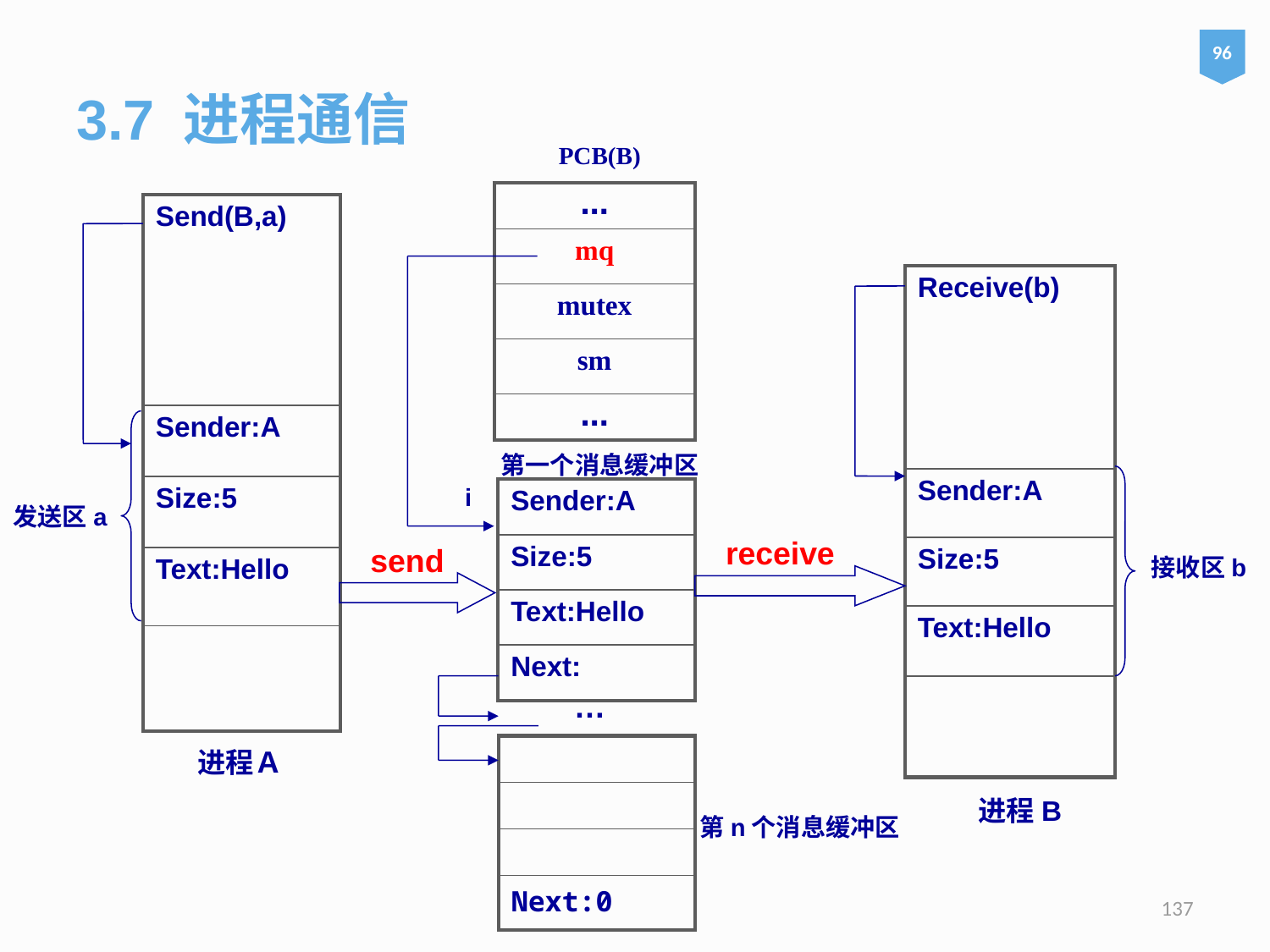

96
3.7 进程通信
PCB(B)

| … |
| --- |
| mq |
| mutex |
| sm |
| … |
| Send(B,a) |
| --- |
| Sender:A |
| Size:5 |
| Text:Hello |
|  |

| Receive(b) |
| --- |
| Sender:A |
| Size:5 |
| Text:Hello |
|  |

第一个消息缓冲区

i

| Sender:A |
| --- |
| Size:5 |
| Text:Hello |
| Next: |
发送区a
receive
send
接收区b

…

|  |
| --- |
|  |
|  |
| Next:0 |
进程Ａ
进程B
第n个消息缓冲区
137